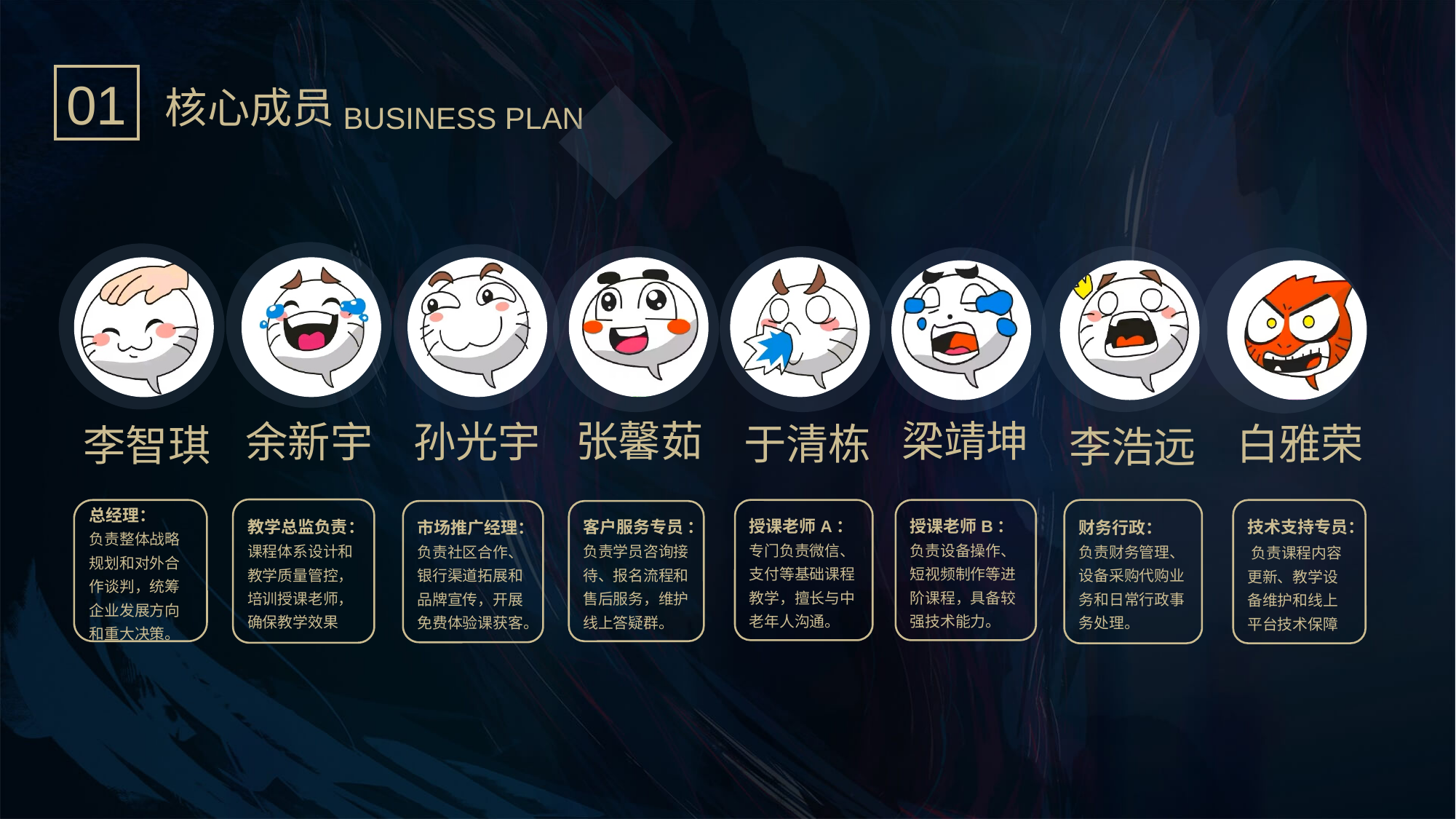

01
核心成员
BUSINESS PLAN

K

KK

梁靖坤
张馨茹
孙光宇
余新宇
于清栋
白雅荣
李智琪
李浩远
教学总监负责：
课程体系设计和教学质量管控，培训授课老师，确保教学效果
技术支持专员： 负责课程内容更新、教学设备维护和线上平台技术保障
授课老师B：
负责设备操作、短视频制作等进阶课程，具备较强技术能力。
财务行政：
负责财务管理、设备采购代购业务和日常行政事务处理。
授课老师A：
专门负责微信、支付等基础课程教学，擅长与中老年人沟通。
总经理：
负责整体战略规划和对外合作谈判，统筹企业发展方向和重大决策。
市场推广经理：
负责社区合作、银行渠道拓展和品牌宣传，开展免费体验课获客。
客户服务专员 ：负责学员咨询接待、报名流程和售后服务，维护线上答疑群。